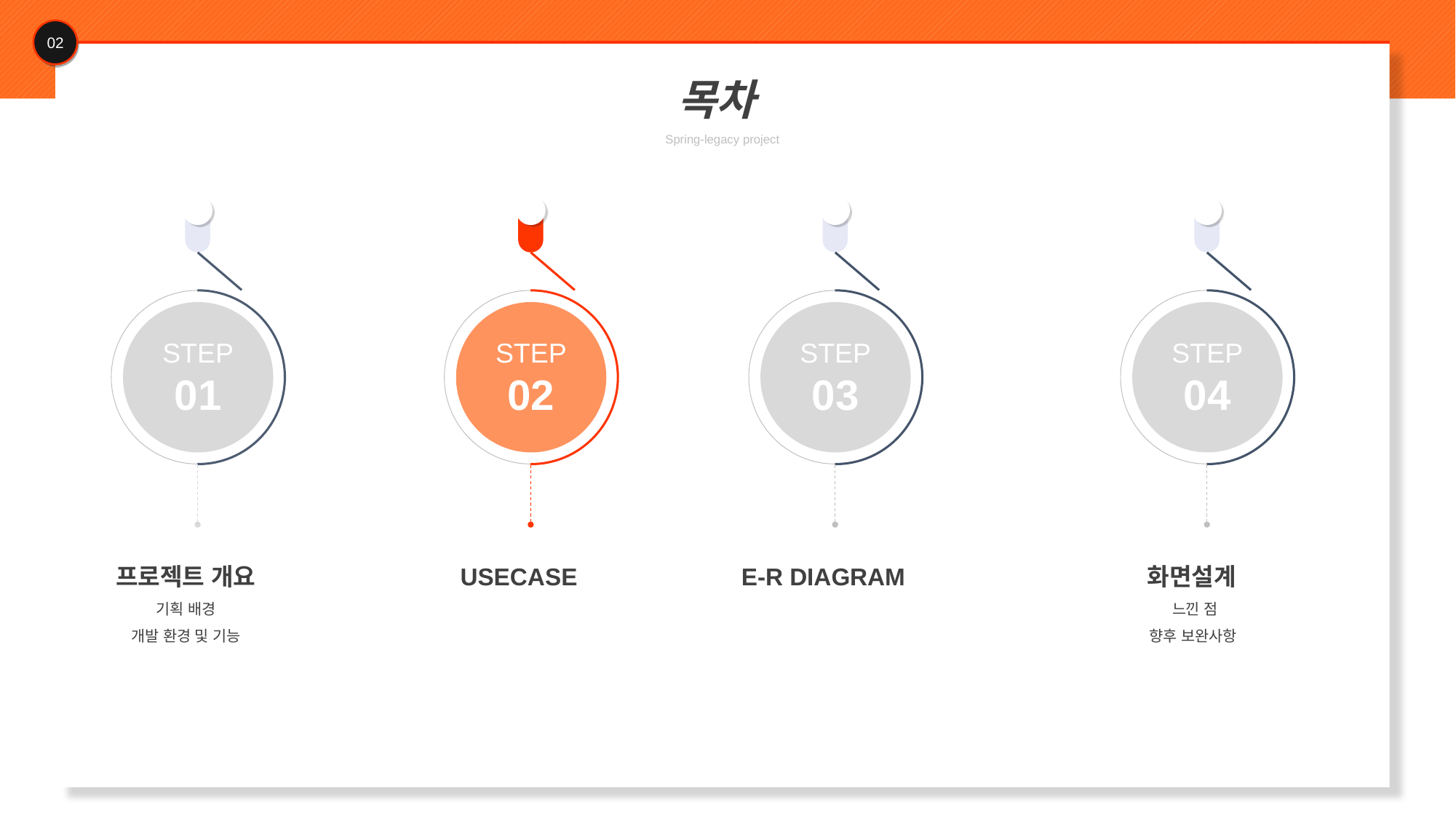

02
목차
Spring-legacy project

STEP
04
STEP
01
STEP
03
STEP
02
화면설계
느낀 점
향후 보완사항
프로젝트 개요
기획 배경
개발 환경 및 기능
E-R DIAGRAM
USECASE